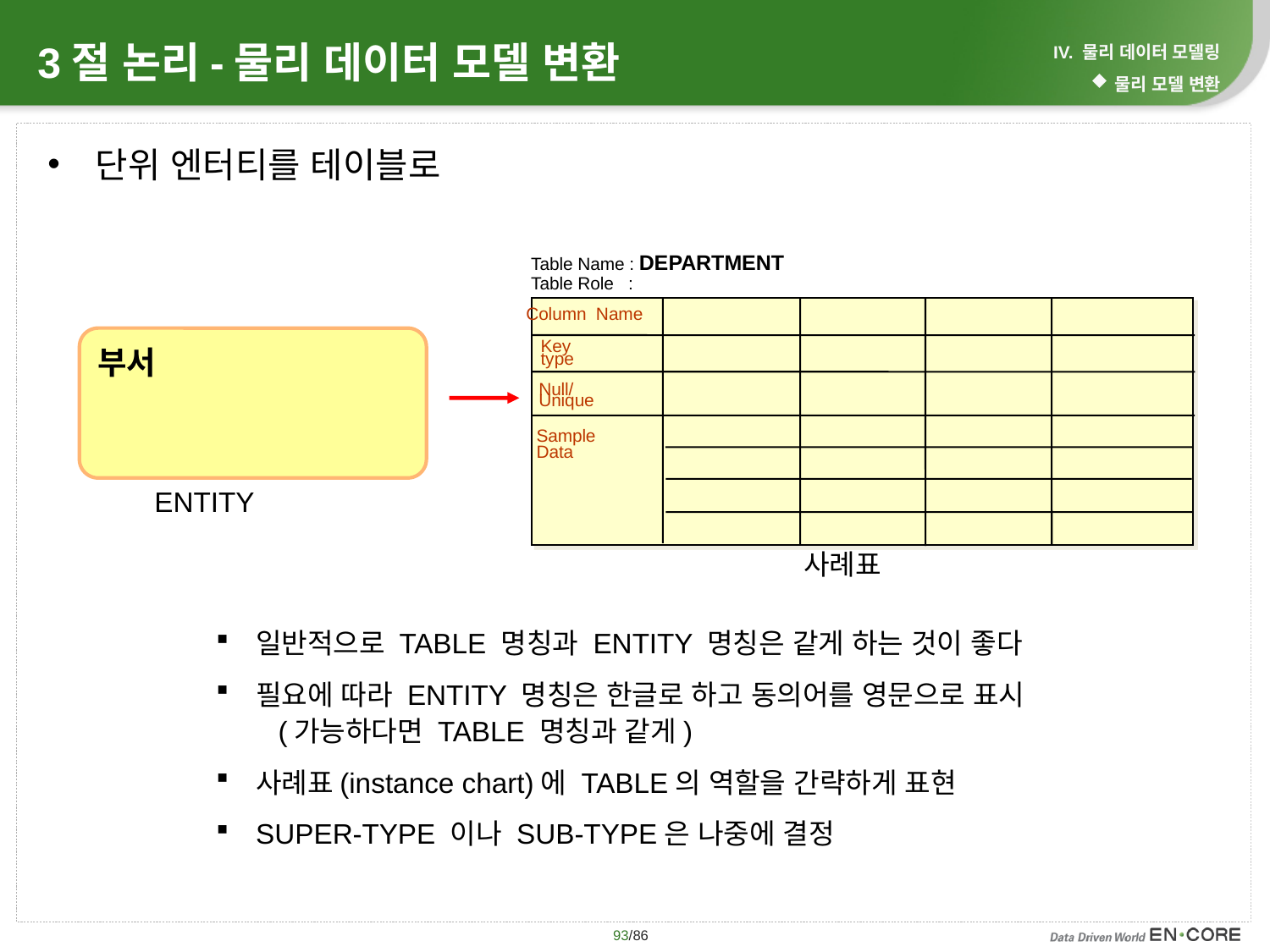

# 3절 논리-물리 데이터 모델 변환
IV. 물리 데이터 모델링
물리 모델 변환
단위 엔터티를 테이블로
Table Name : DEPARTMENT
Table Role   :

         Column  Name
부서

Key
type

Null/
Unique

Sample
Data

ENTITY

사례표
일반적으로 TABLE 명칭과 ENTITY 명칭은 같게 하는 것이 좋다
필요에 따라 ENTITY 명칭은 한글로 하고 동의어를 영문으로 표시
  (가능하다면 TABLE 명칭과 같게)
사례표(instance chart)에 TABLE의 역할을 간략하게 표현
SUPER-TYPE 이나 SUB-TYPE은 나중에 결정